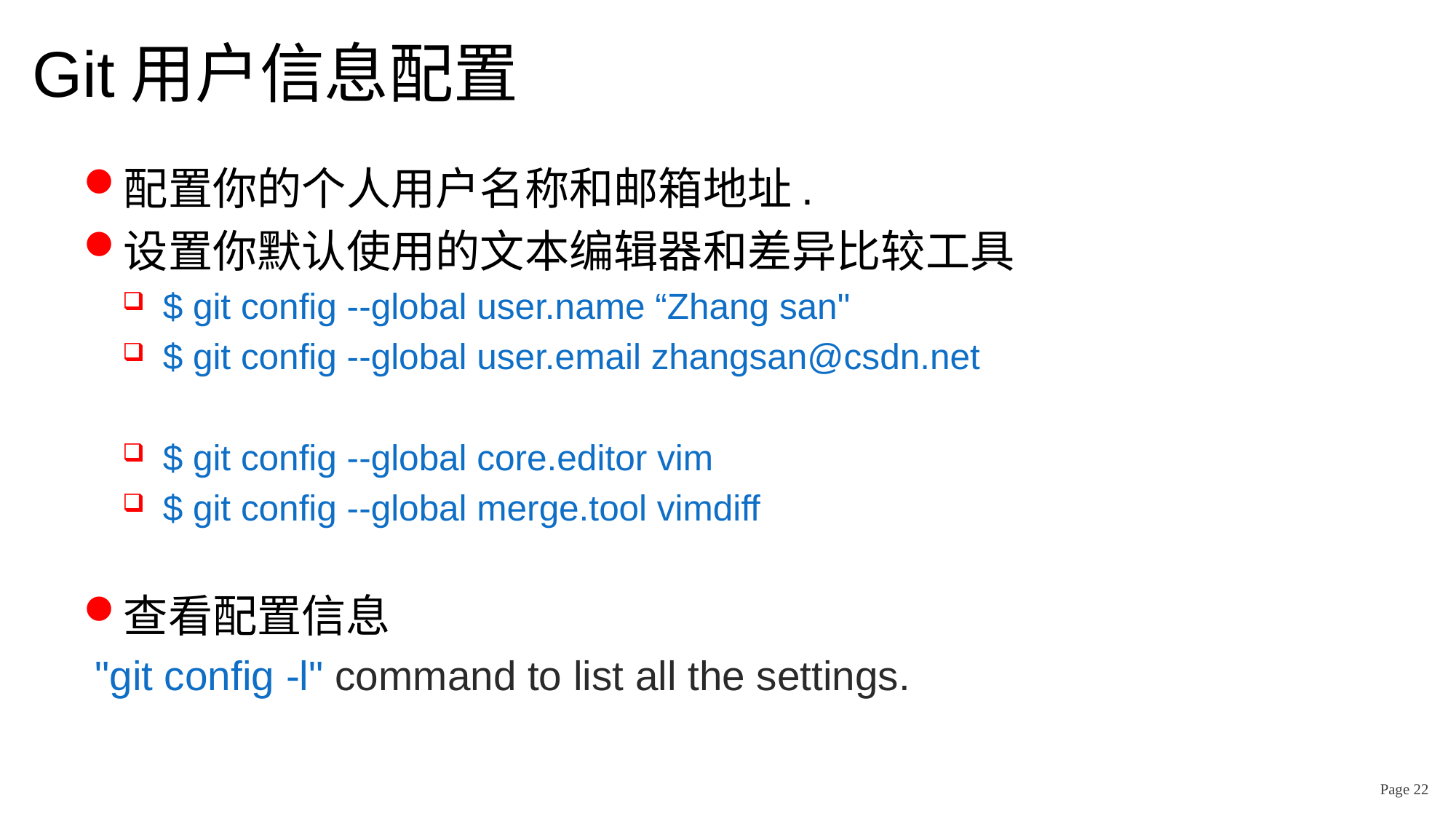

# Git用户信息配置
配置你的个人用户名称和邮箱地址.
设置你默认使用的文本编辑器和差异比较工具
$ git config --global user.name “Zhang san"
$ git config --global user.email zhangsan@csdn.net

$ git config --global core.editor vim
$ git config --global merge.tool vimdiff

查看配置信息
 "git config -l" command to list all the settings.